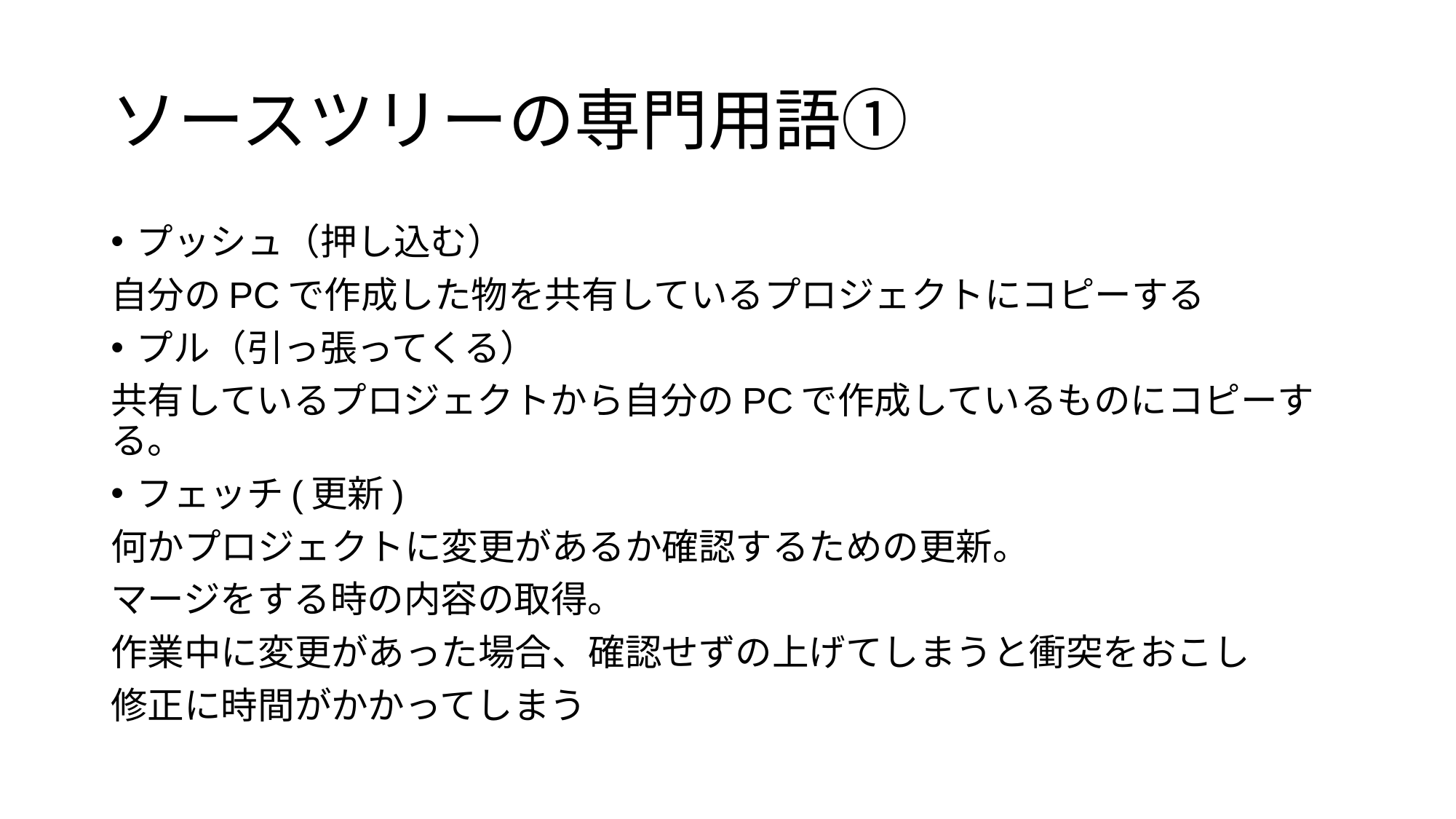

# ソースツリーの専門用語①
プッシュ（押し込む）
自分のPCで作成した物を共有しているプロジェクトにコピーする
プル（引っ張ってくる）
共有しているプロジェクトから自分のPCで作成しているものにコピーする。
フェッチ(更新)
何かプロジェクトに変更があるか確認するための更新。
マージをする時の内容の取得。
作業中に変更があった場合、確認せずの上げてしまうと衝突をおこし
修正に時間がかかってしまう